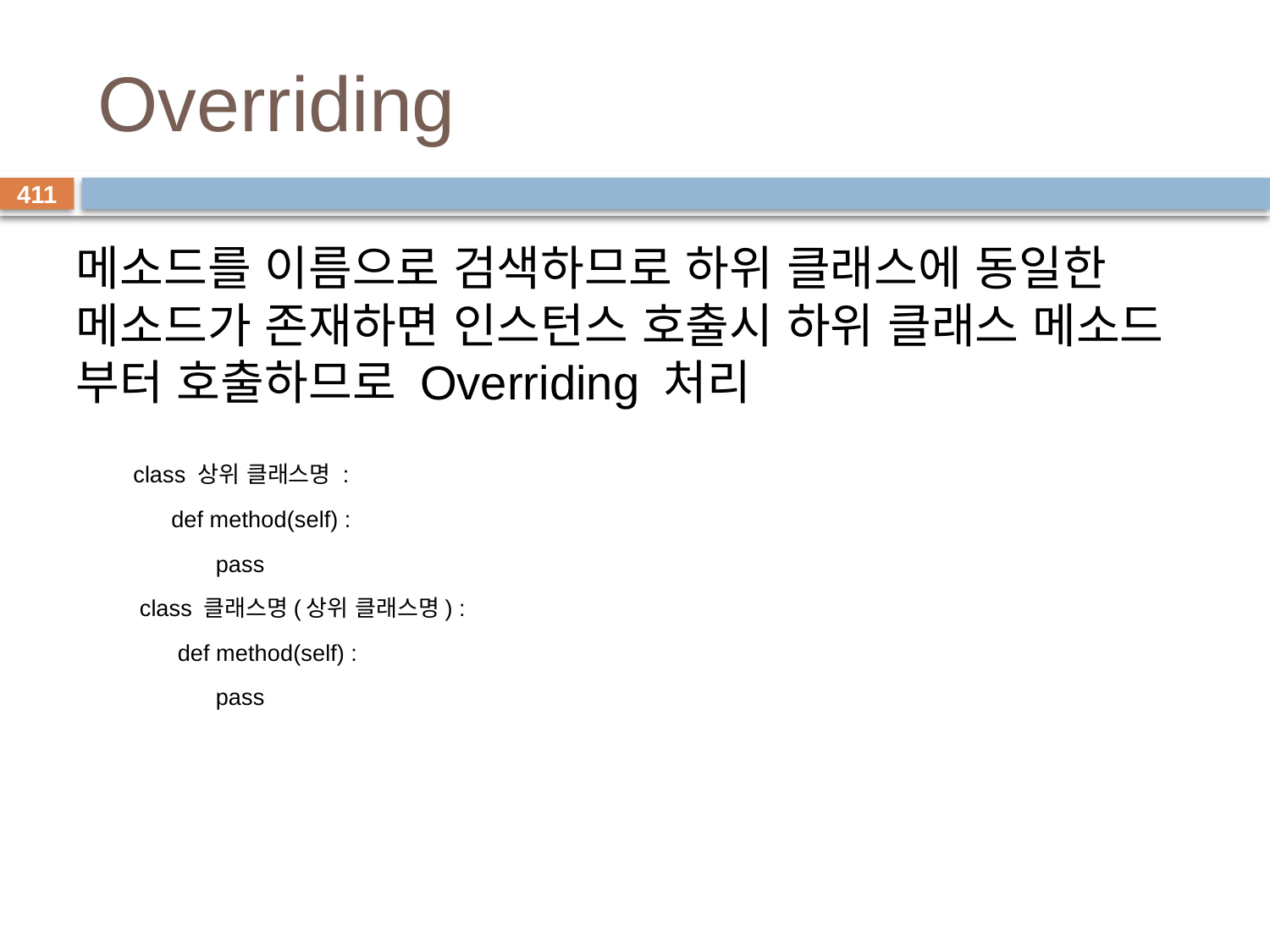

# Overriding
411
메소드를 이름으로 검색하므로 하위 클래스에 동일한 메소드가 존재하면 인스턴스 호출시 하위 클래스 메소드 부터 호출하므로 Overriding 처리

         class 상위 클래스명 :
               def method(self) :
                      pass
          class 클래스명(상위 클래스명) :
                def method(self) :
                      pass